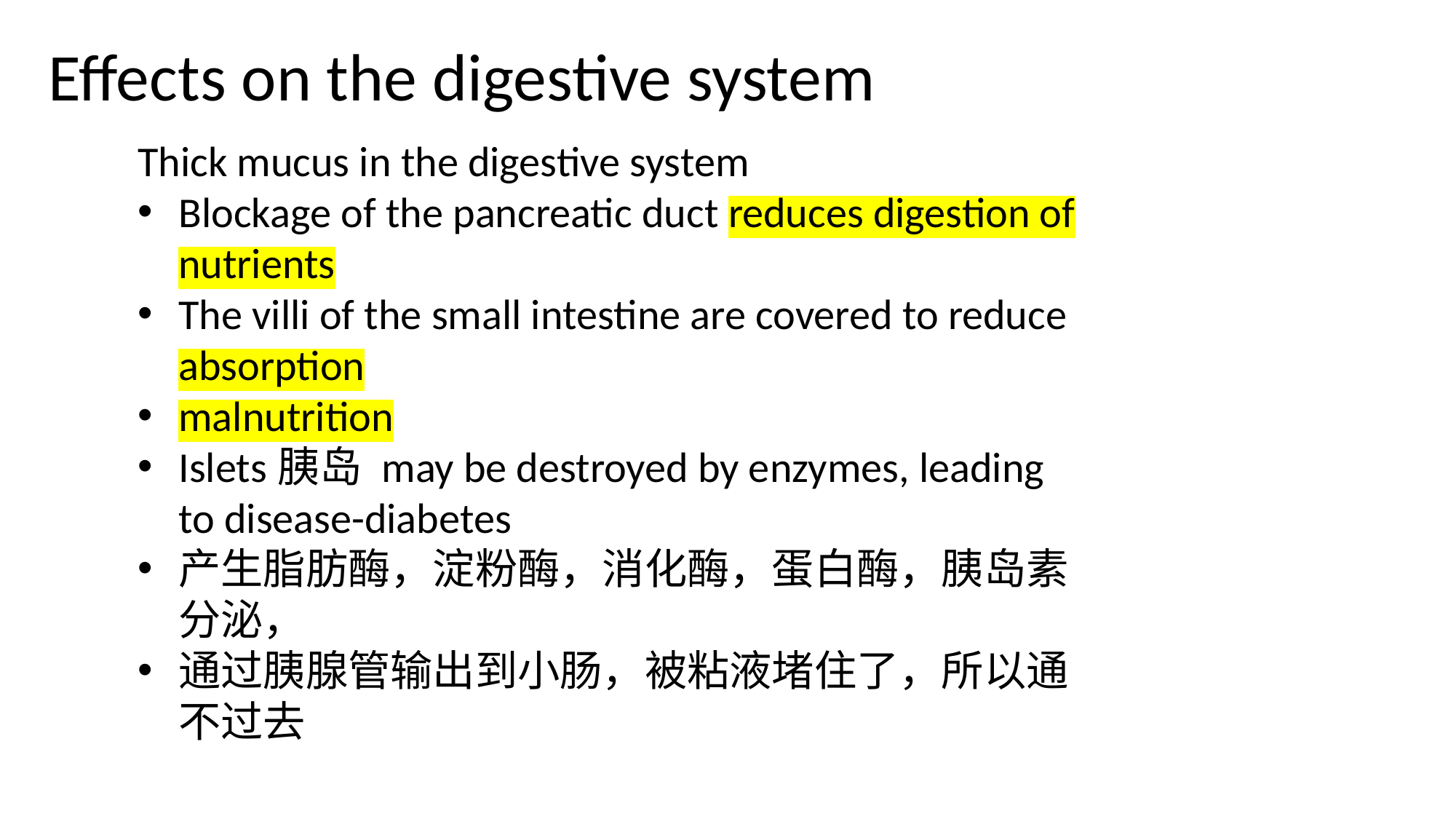

# Effects on the digestive system
Thick mucus in the digestive system
Blockage of the pancreatic duct reduces digestion of nutrients
The villi of the small intestine are covered to reduce absorption
malnutrition
Islets胰岛 may be destroyed by enzymes, leading to disease-diabetes
产生脂肪酶，淀粉酶，消化酶，蛋白酶，胰岛素分泌，
通过胰腺管输出到小肠，被粘液堵住了，所以通不过去